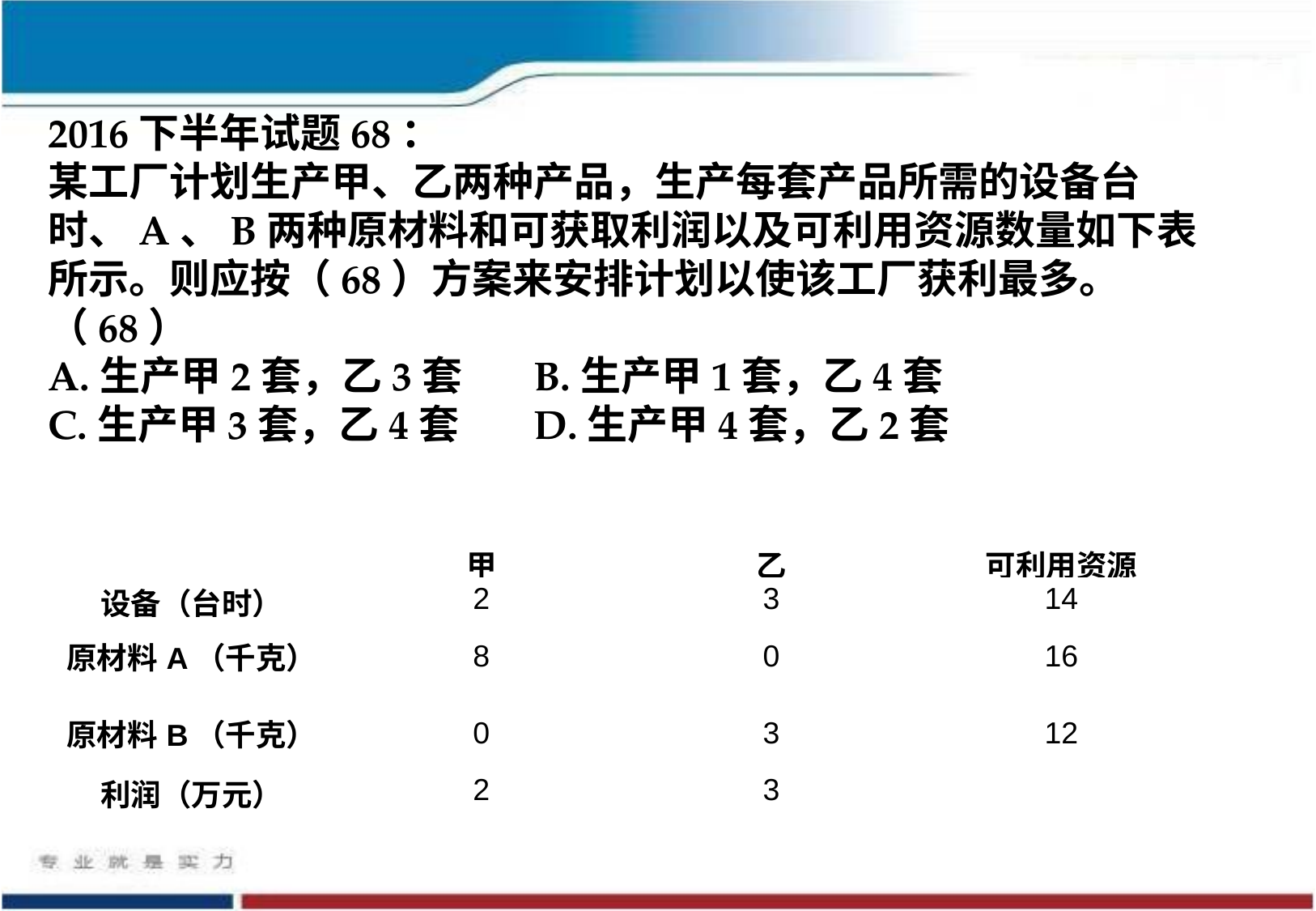

2016下半年试题68：
某工厂计划生产甲、乙两种产品，生产每套产品所需的设备台时、A、B两种原材料和可获取利润以及可利用资源数量如下表所示。则应按（68）方案来安排计划以使该工厂获利最多。
（68）
A.生产甲2套，乙3套 	B.生产甲1套，乙4套
C.生产甲3套，乙4套 	D.生产甲4套，乙2套
|  | 甲 | 乙 | 可利用资源 |
| --- | --- | --- | --- |
| 设备（台时） | 2 | 3 | 14 |
| 原材料A（千克） | 8 | 0 | 16 |
| 原材料B（千克） | 0 | 3 | 12 |
| 利润（万元） | 2 | 3 |  |